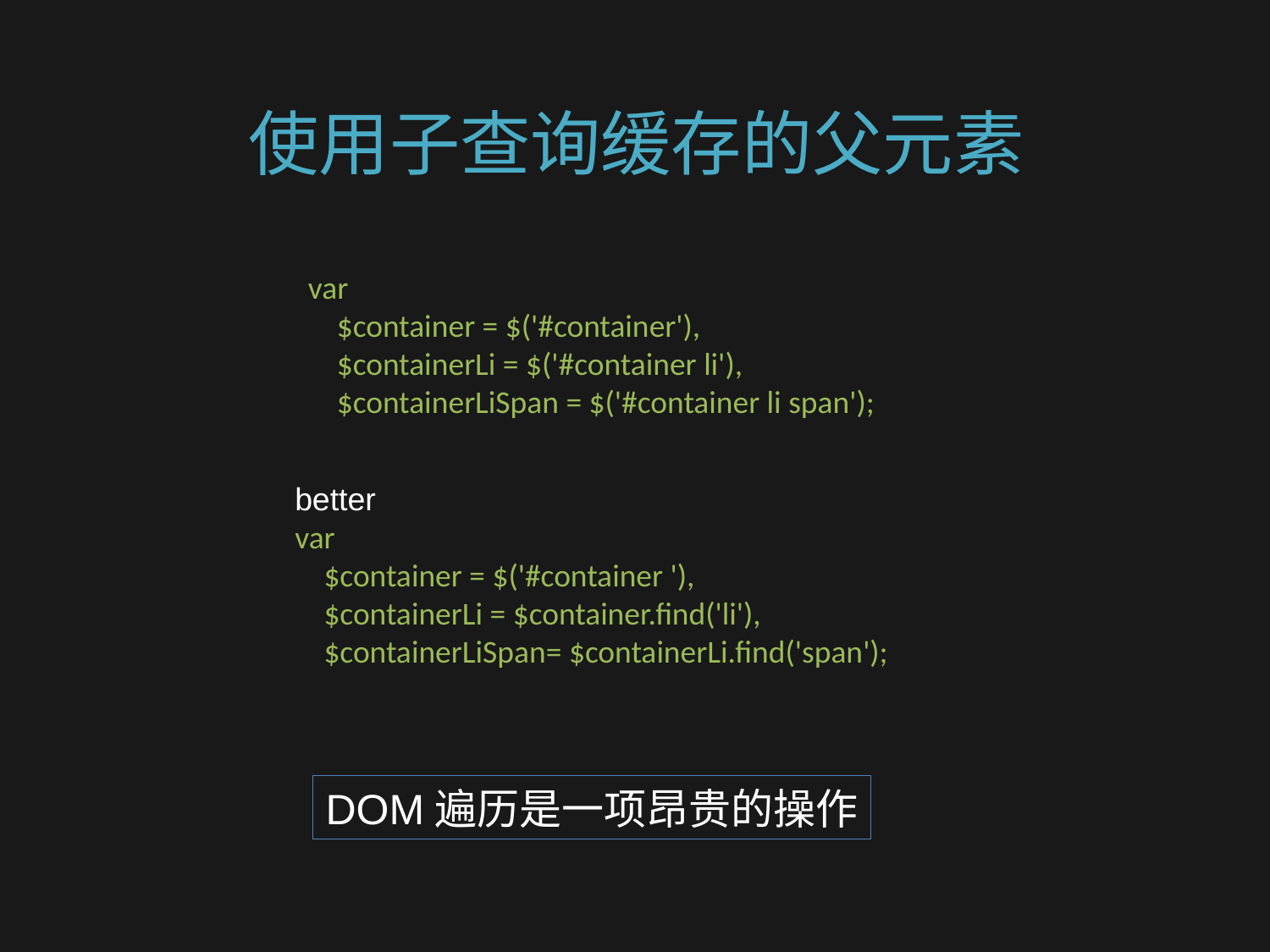

# 使用子查询缓存的父元素
var
    $container = $('#container'),
    $containerLi = $('#container li'),
    $containerLiSpan = $('#container li span');
better
var
    $container = $('#container '),
    $containerLi = $container.find('li'),
    $containerLiSpan= $containerLi.find('span');
DOM遍历是一项昂贵的操作